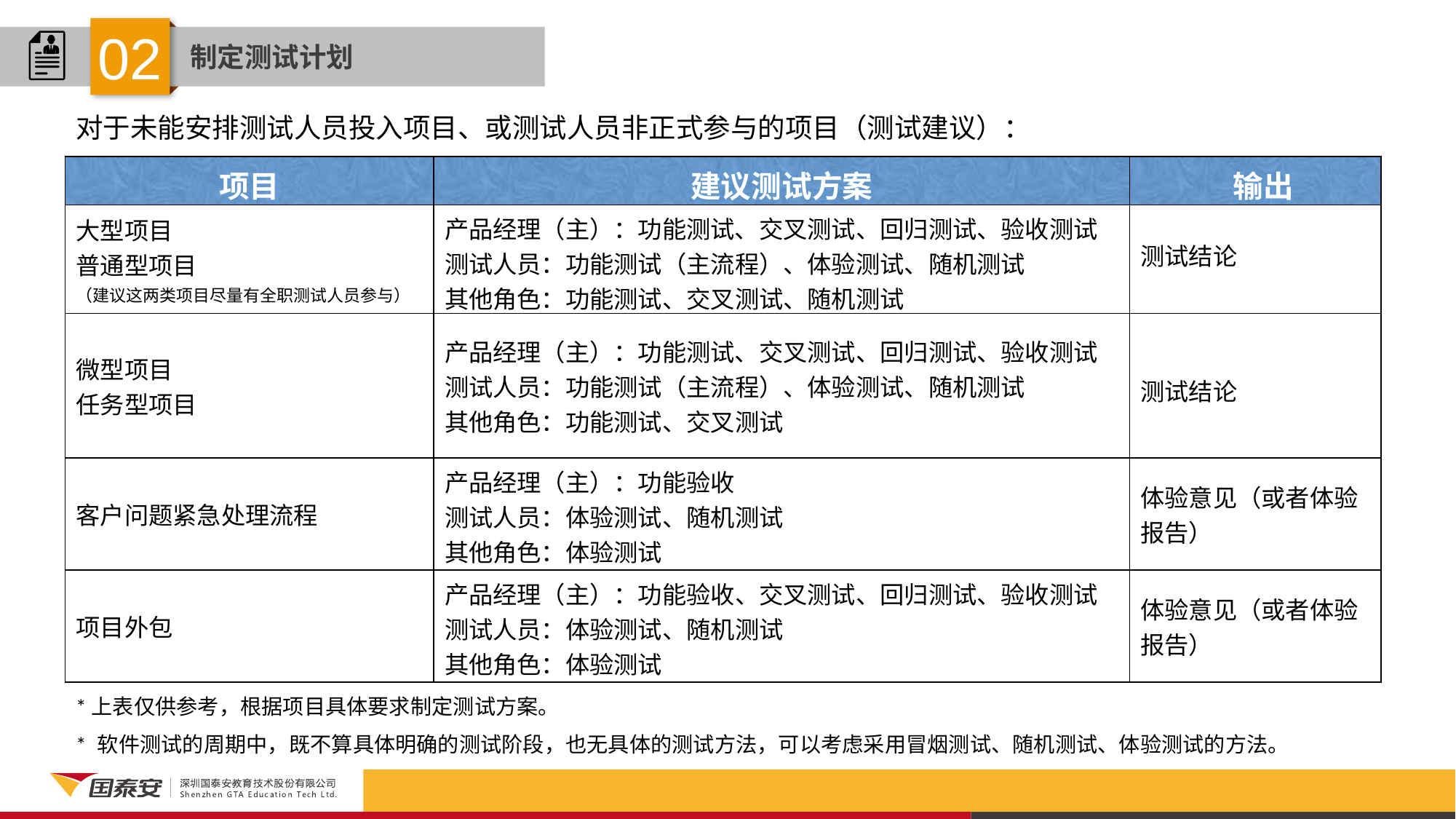

02

制定测试计划
对于未能安排测试人员投入项目、或测试人员非正式参与的项目（测试建议）：
| 项目 | 建议测试方案 | 输出 |
| --- | --- | --- |
| 大型项目 普通型项目 （建议这两类项目尽量有全职测试人员参与） | 产品经理（主）：功能测试、交叉测试、回归测试、验收测试 测试人员：功能测试（主流程）、体验测试、随机测试 其他角色：功能测试、交叉测试、随机测试 | 测试结论 |
| 微型项目 任务型项目 | 产品经理（主）：功能测试、交叉测试、回归测试、验收测试 测试人员：功能测试（主流程）、体验测试、随机测试 其他角色：功能测试、交叉测试 | 测试结论 |
| 客户问题紧急处理流程 | 产品经理（主）：功能验收 测试人员：体验测试、随机测试 其他角色：体验测试 | 体验意见（或者体验报告） |
| 项目外包 | 产品经理（主）：功能验收、交叉测试、回归测试、验收测试 测试人员：体验测试、随机测试 其他角色：体验测试 | 体验意见（或者体验报告） |
*上表仅供参考，根据项目具体要求制定测试方案。
* 软件测试的周期中，既不算具体明确的测试阶段，也无具体的测试方法，可以考虑采用冒烟测试、随机测试、体验测试的方法。